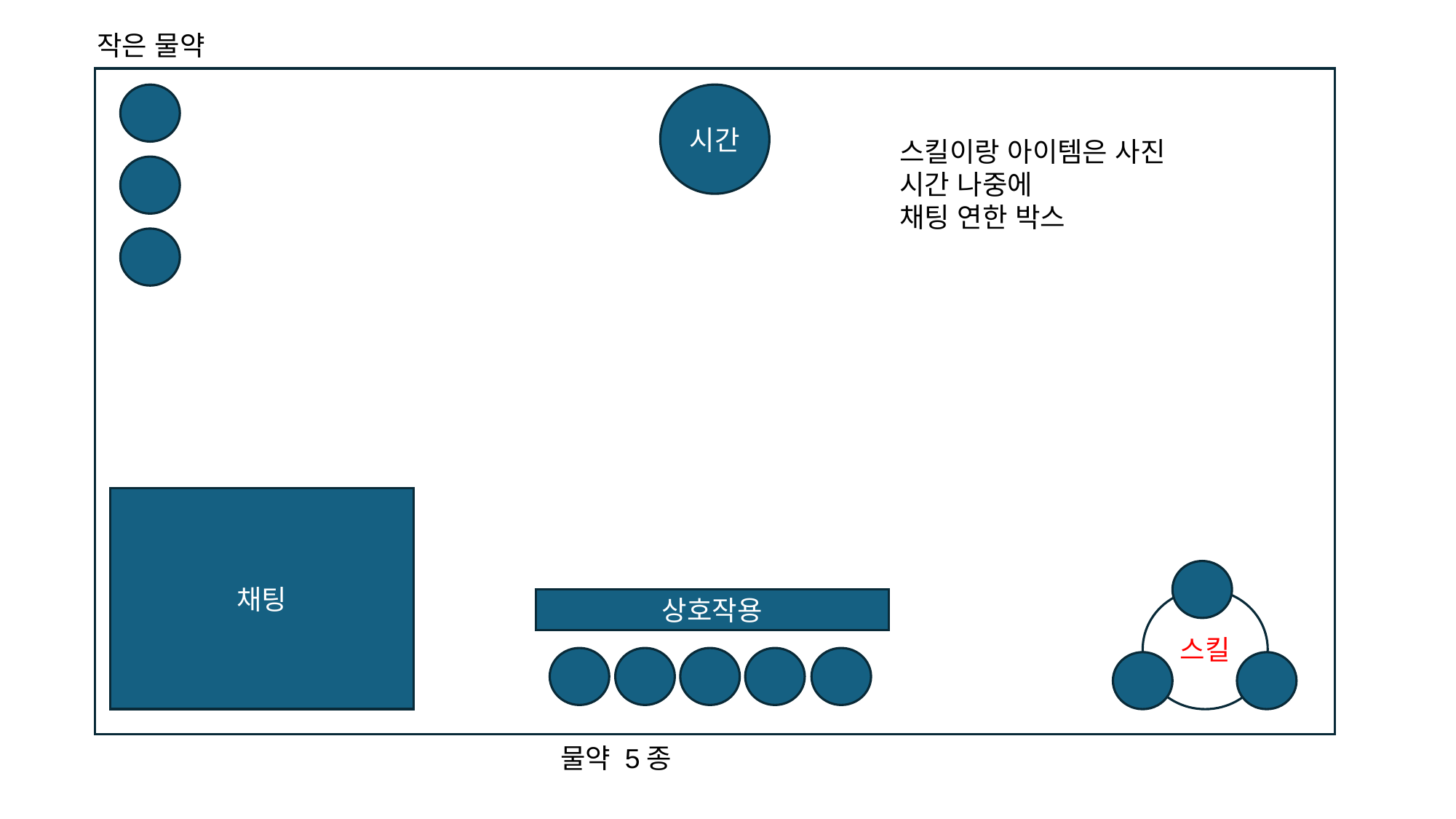

작은 물약

시간
스킬이랑 아이템은 사진
시간 나중에
채팅 연한 박스

채팅

상호작용
스킬

물약 5종